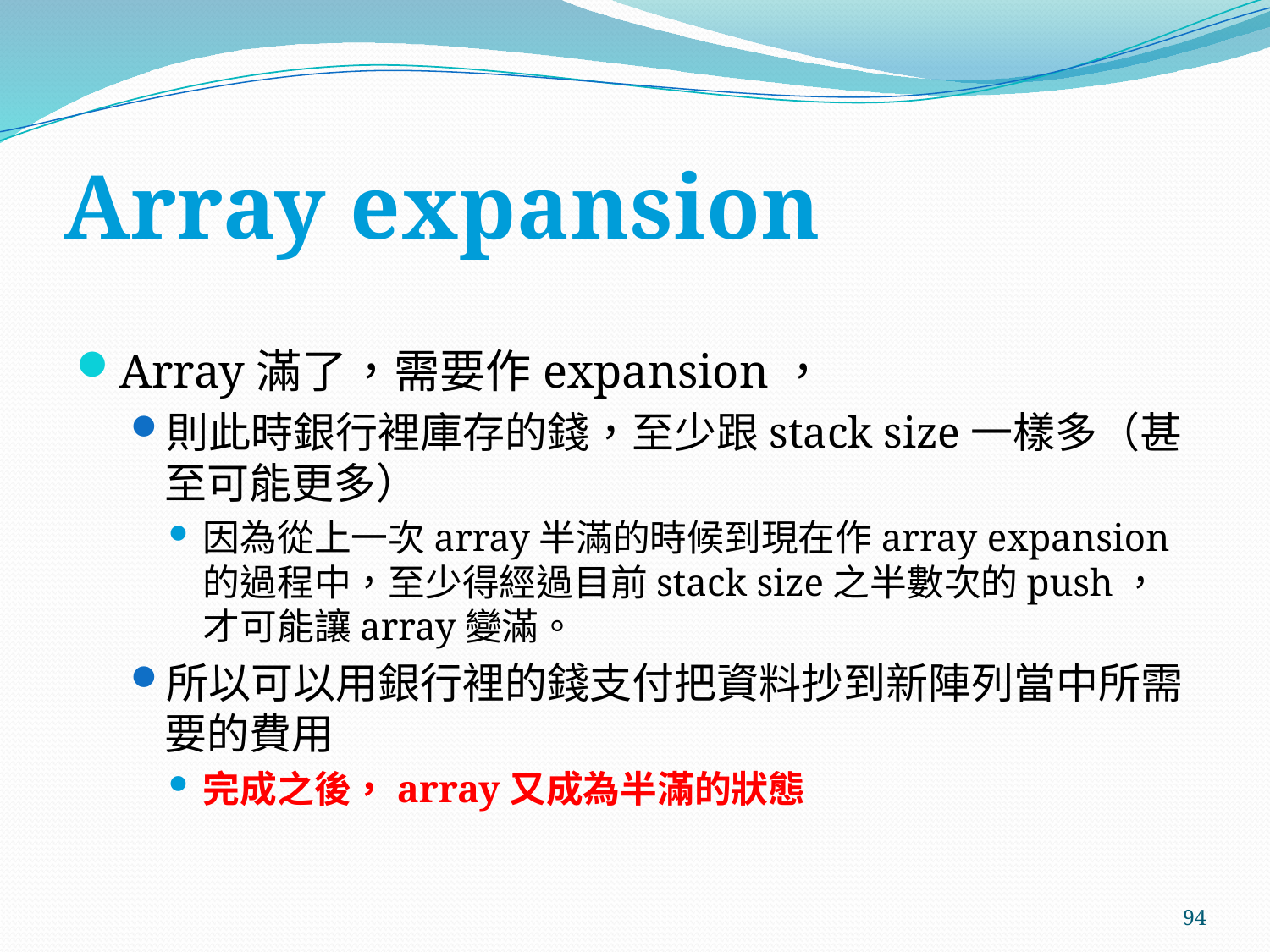

# Array expansion
Array滿了，需要作expansion，
則此時銀行裡庫存的錢，至少跟stack size一樣多（甚至可能更多）
因為從上一次array半滿的時候到現在作array expansion的過程中，至少得經過目前stack size之半數次的push，才可能讓array變滿。
所以可以用銀行裡的錢支付把資料抄到新陣列當中所需要的費用
完成之後，array又成為半滿的狀態
94